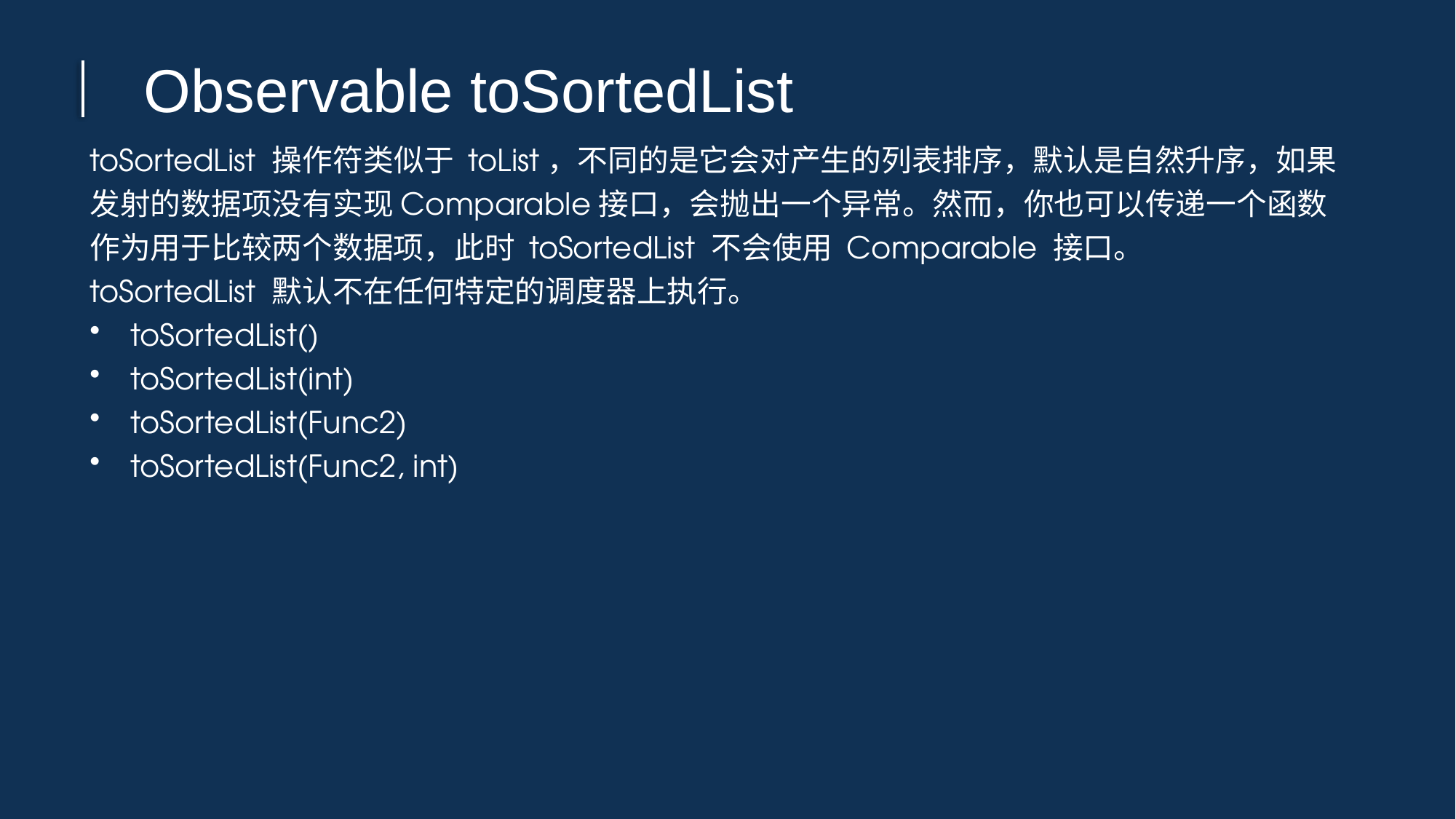

Observable toSortedList
toSortedList 操作符类似于 toList，不同的是它会对产生的列表排序，默认是自然升序，如果发射的数据项没有实现Comparable接口，会抛出一个异常。然而，你也可以传递一个函数作为用于比较两个数据项，此时 toSortedList 不会使用 Comparable 接口。
toSortedList 默认不在任何特定的调度器上执行。
toSortedList()
toSortedList(int)
toSortedList(Func2)
toSortedList(Func2, int)